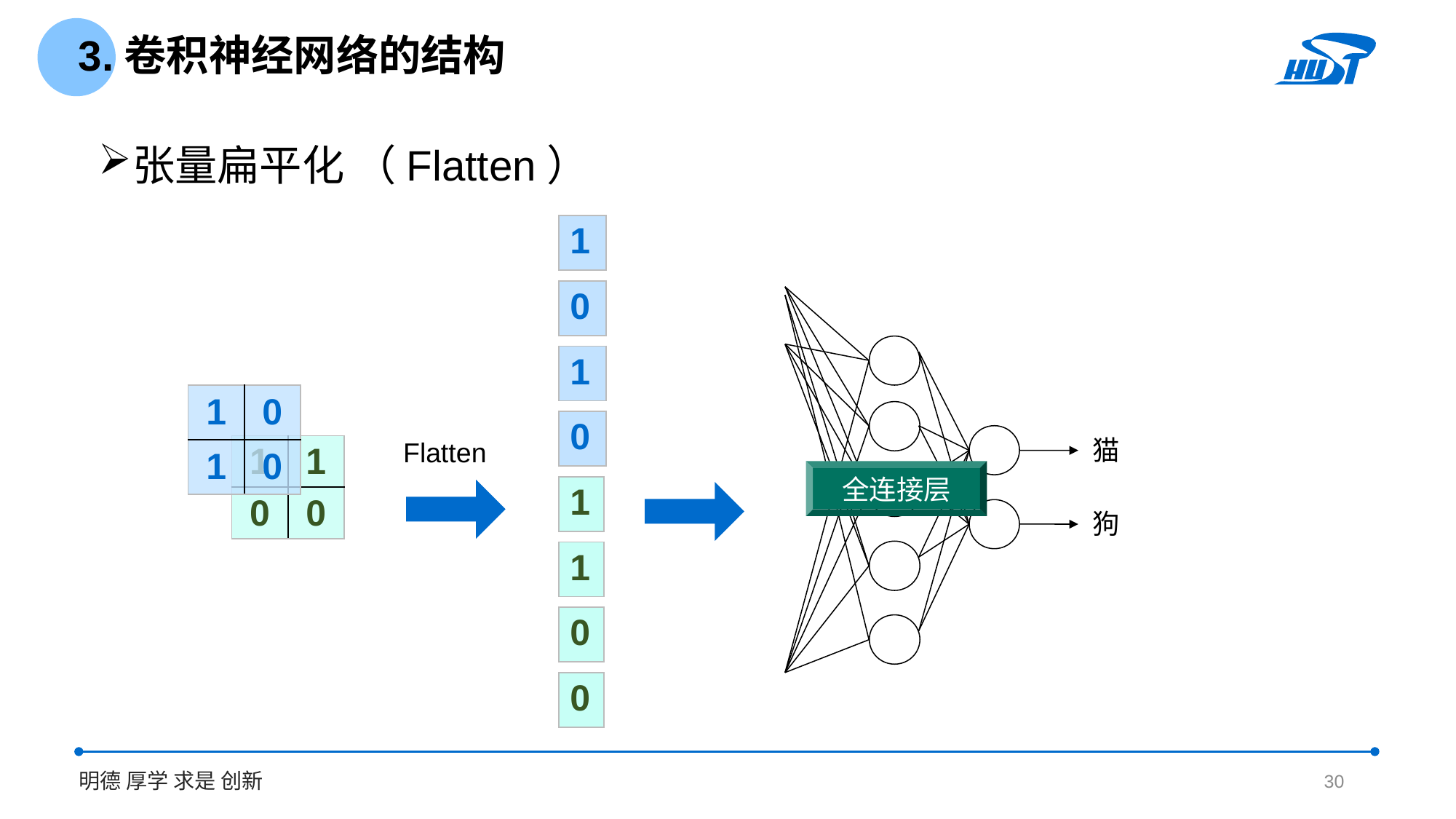

3.卷积神经网络的结构
张量扁平化 （Flatten）
| 1 |
| --- |
| 0 |
| --- |

| 1 |
| --- |

| 1 | 0 |
| --- | --- |
| 1 | 0 |

| 0 |
| --- |

猫
Flatten
| 1 | 1 |
| --- | --- |
| 0 | 0 |

全连接层

| 1 |
| --- |

狗

| 1 |
| --- |

| 0 |
| --- |

| 0 |
| --- |
30